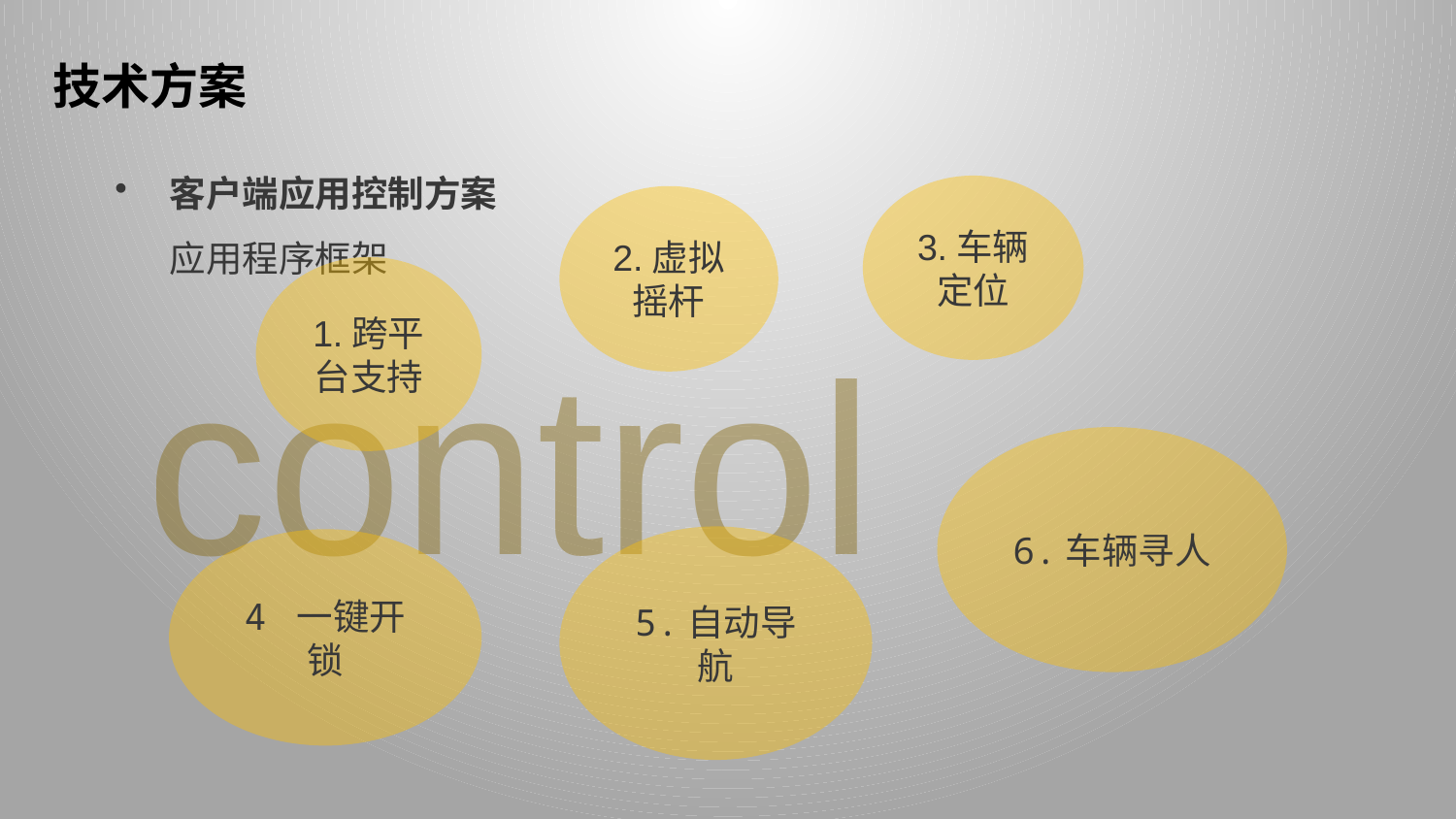

技术方案
客户端应用控制方案
应用程序框架
3.车辆定位
2.虚拟摇杆
1.跨平台支持
control

6.车辆寻人
5.自动导航
4 一键开锁